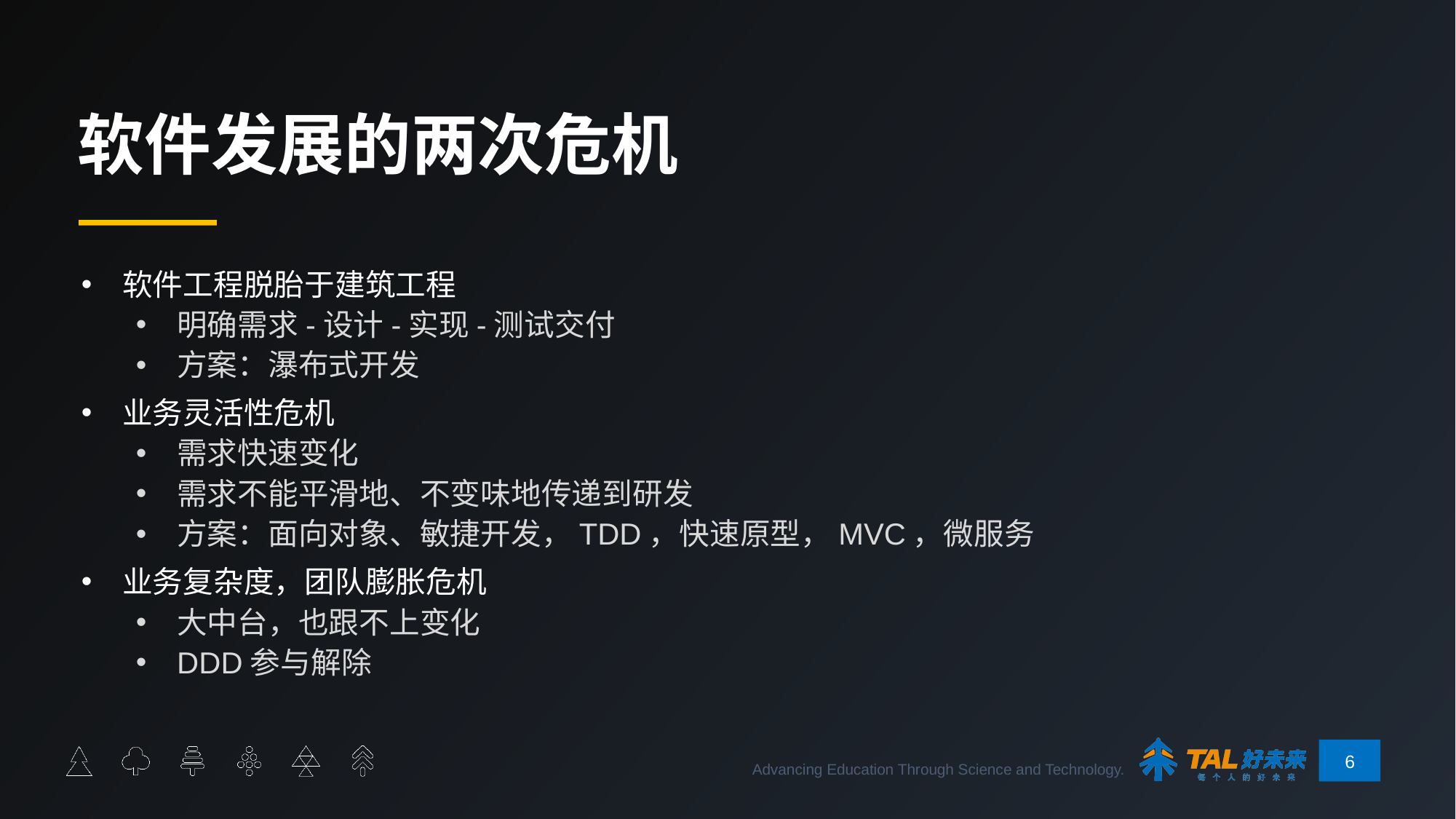

# 软件发展的两次危机

软件工程脱胎于建筑工程
明确需求-设计-实现-测试交付
方案：瀑布式开发
业务灵活性危机
需求快速变化
需求不能平滑地、不变味地传递到研发
方案：面向对象、敏捷开发，TDD，快速原型，MVC，微服务
业务复杂度，团队膨胀危机
大中台，也跟不上变化
DDD参与解除
6